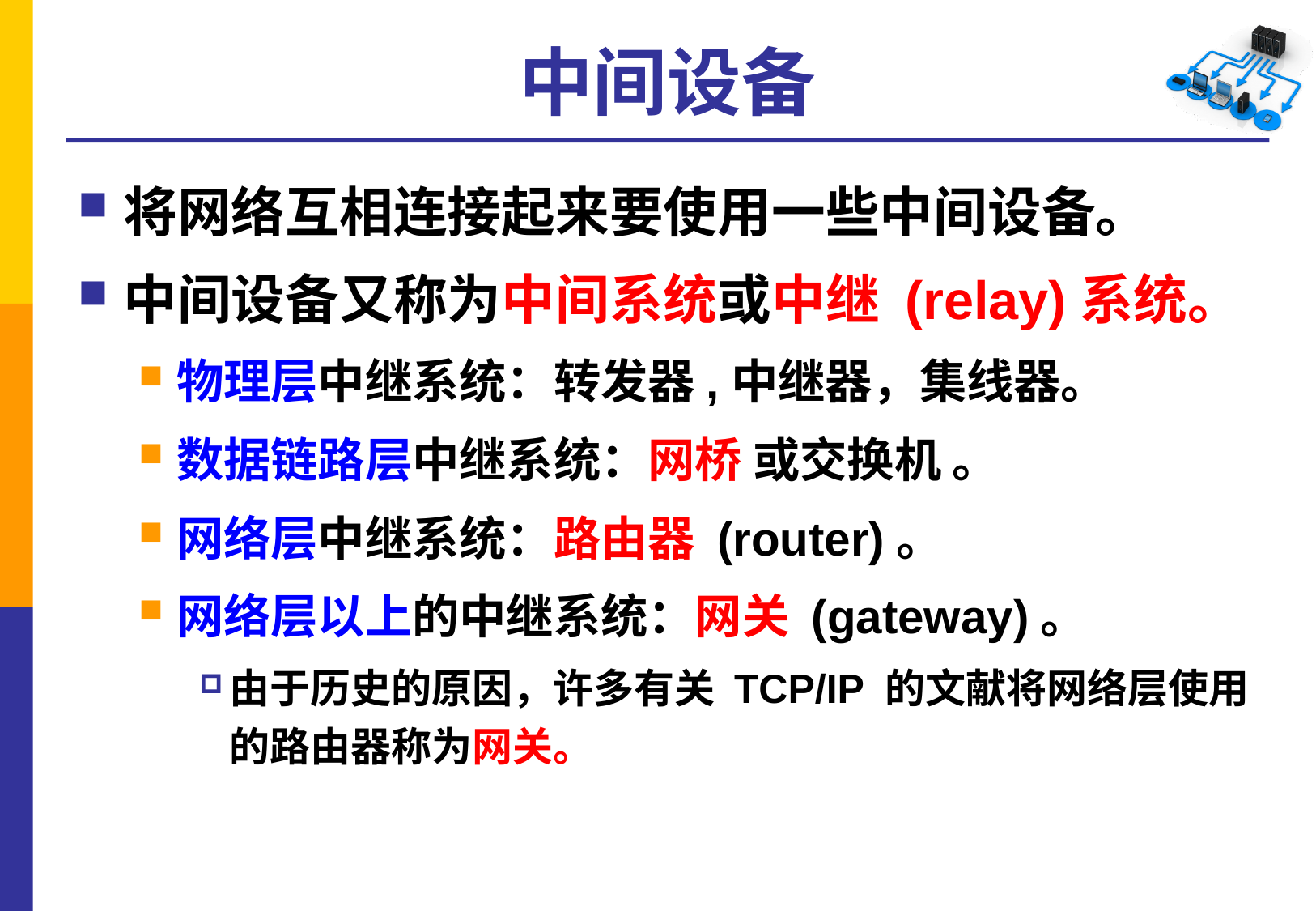

# 中间设备
将网络互相连接起来要使用一些中间设备。
中间设备又称为中间系统或中继 (relay)系统。
物理层中继系统：转发器,中继器，集线器。
数据链路层中继系统：网桥 或交换机 。
网络层中继系统：路由器 (router)。
网络层以上的中继系统：网关 (gateway)。
由于历史的原因，许多有关 TCP/IP 的文献将网络层使用的路由器称为网关。